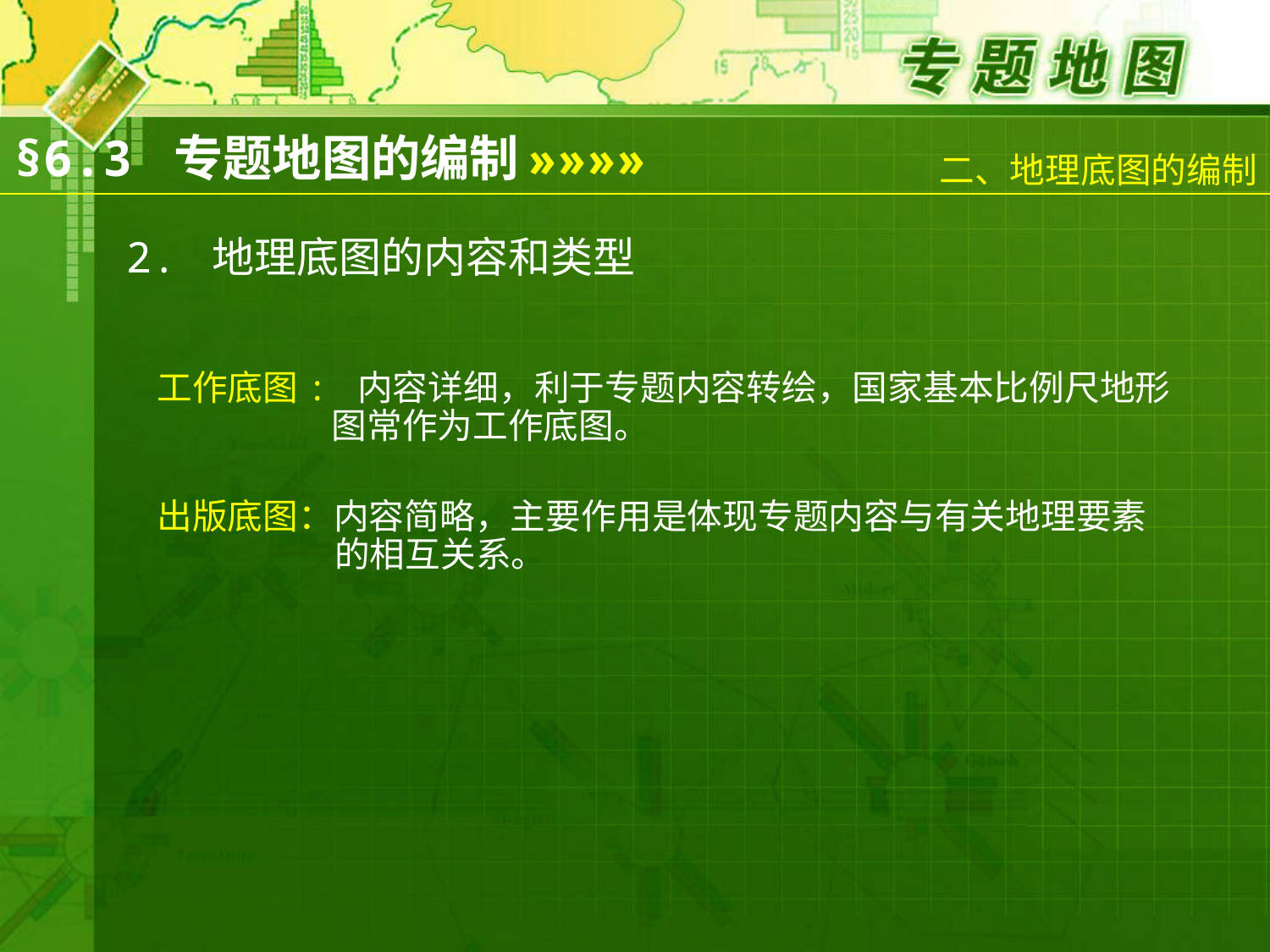

二、地理底图的编制
§6.3 专题地图的编制
»»»»
2. 地理底图的内容和类型

工作底图: 内容详细，利于专题内容转绘，国家基本比例尺地形图常作为工作底图。

出版底图：内容简略，主要作用是体现专题内容与有关地理要素的相互关系。